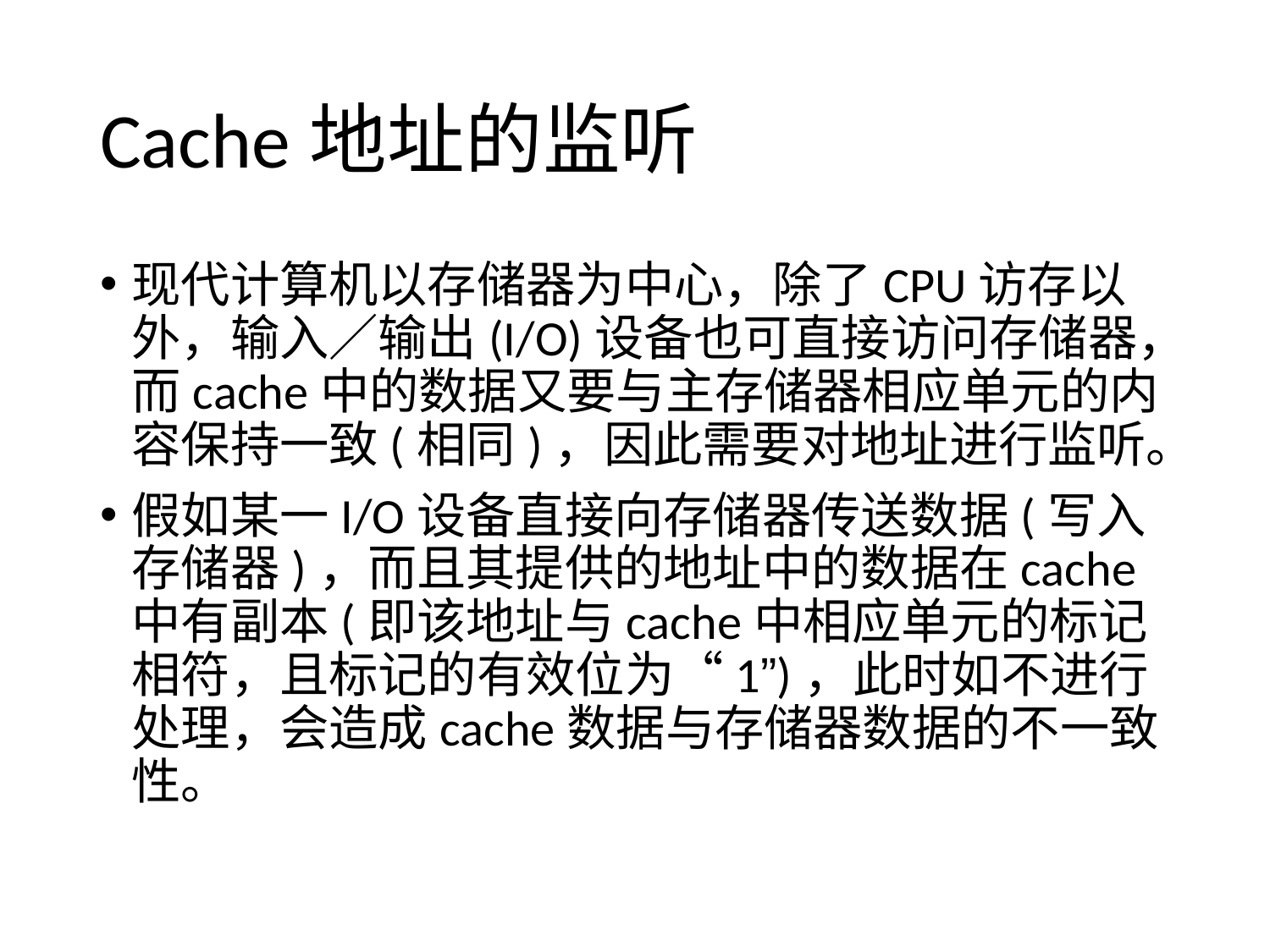

# Cache地址的监听
现代计算机以存储器为中心，除了CPU访存以外，输入／输出(I/O)设备也可直接访问存储器，而cache中的数据又要与主存储器相应单元的内容保持一致(相同)，因此需要对地址进行监听。
假如某一I/O设备直接向存储器传送数据(写入存储器)，而且其提供的地址中的数据在cache中有副本(即该地址与cache中相应单元的标记相符，且标记的有效位为“1”)，此时如不进行处理，会造成cache数据与存储器数据的不一致性。